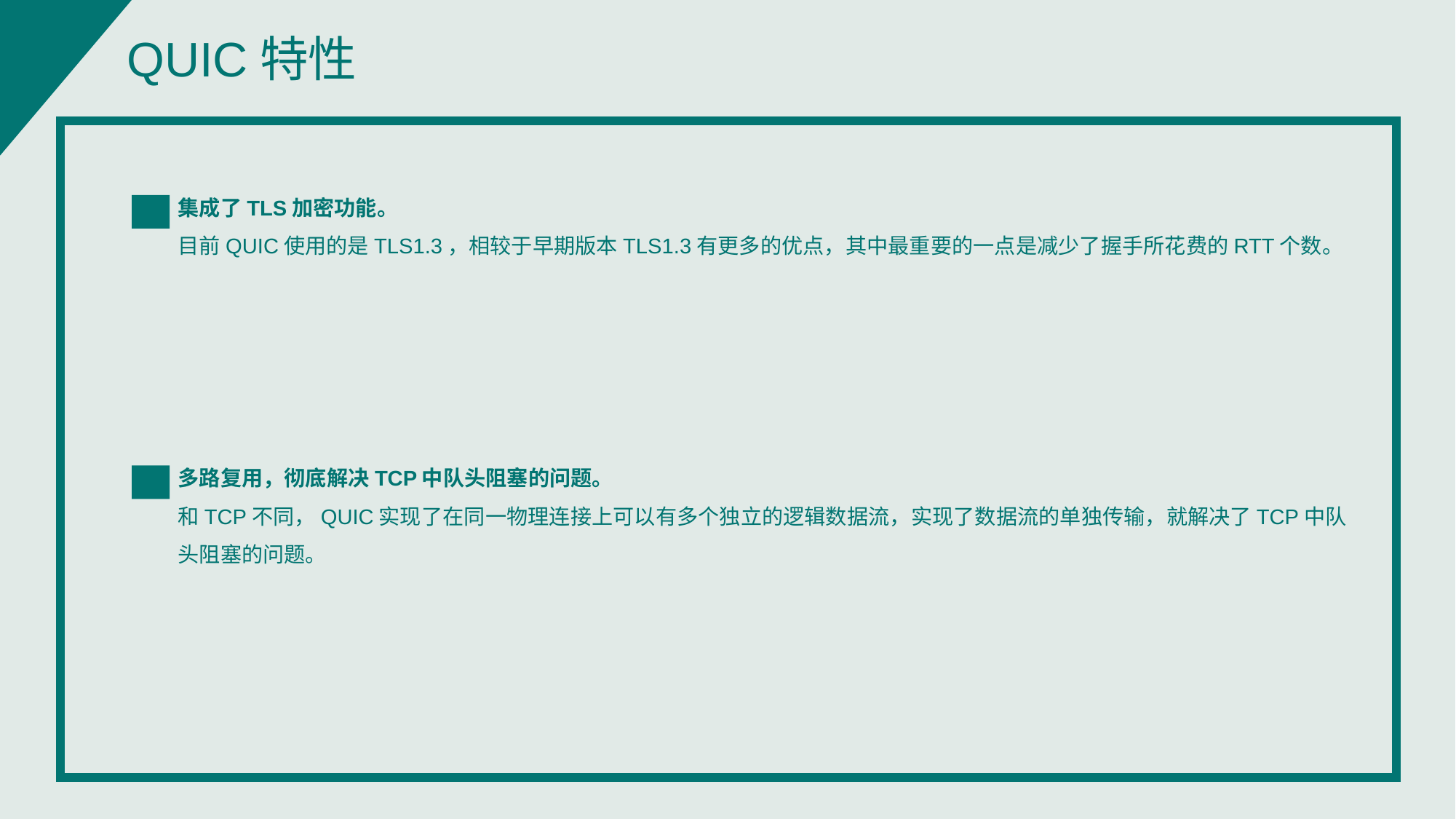

QUIC特性

集成了TLS加密功能。
目前QUIC使用的是TLS1.3，相较于早期版本TLS1.3有更多的优点，其中最重要的一点是减少了握手所花费的RTT个数。

多路复用，彻底解决TCP中队头阻塞的问题。
和TCP不同，QUIC实现了在同一物理连接上可以有多个独立的逻辑数据流，实现了数据流的单独传输，就解决了TCP中队头阻塞的问题。